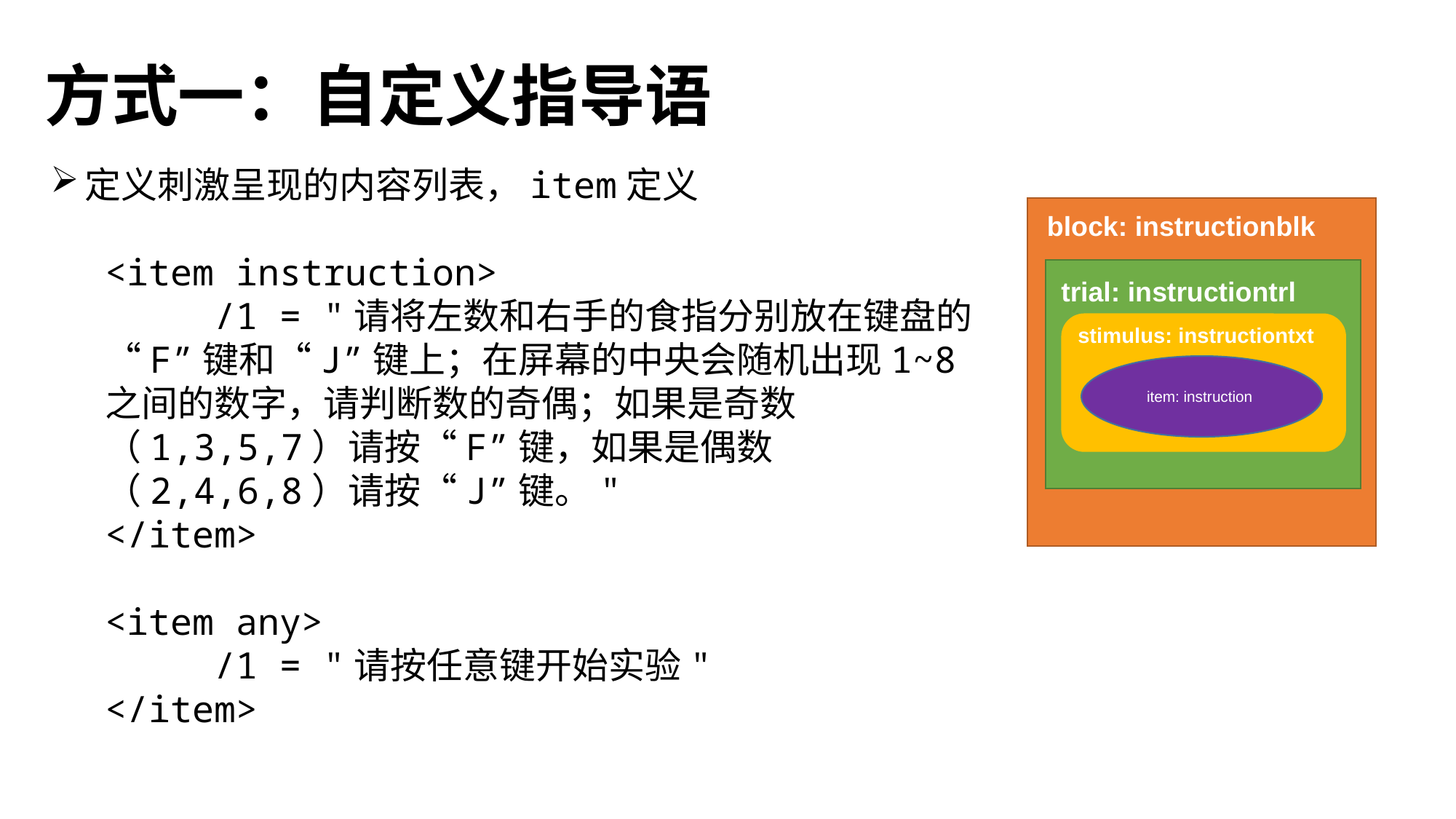

# 方式一：自定义指导语
定义刺激呈现的内容列表，item定义

<item instruction>
	/1 = "请将左数和右手的食指分别放在键盘的“F”键和“J”键上；在屏幕的中央会随机出现1~8之间的数字，请判断数的奇偶；如果是奇数（1,3,5,7）请按“F”键，如果是偶数（2,4,6,8）请按“J”键。"
</item>

<item any>
	/1 = "请按任意键开始实验"
</item>

block: instructionblk

trial: instructiontrl

stimulus: instructiontxt
item: instruction